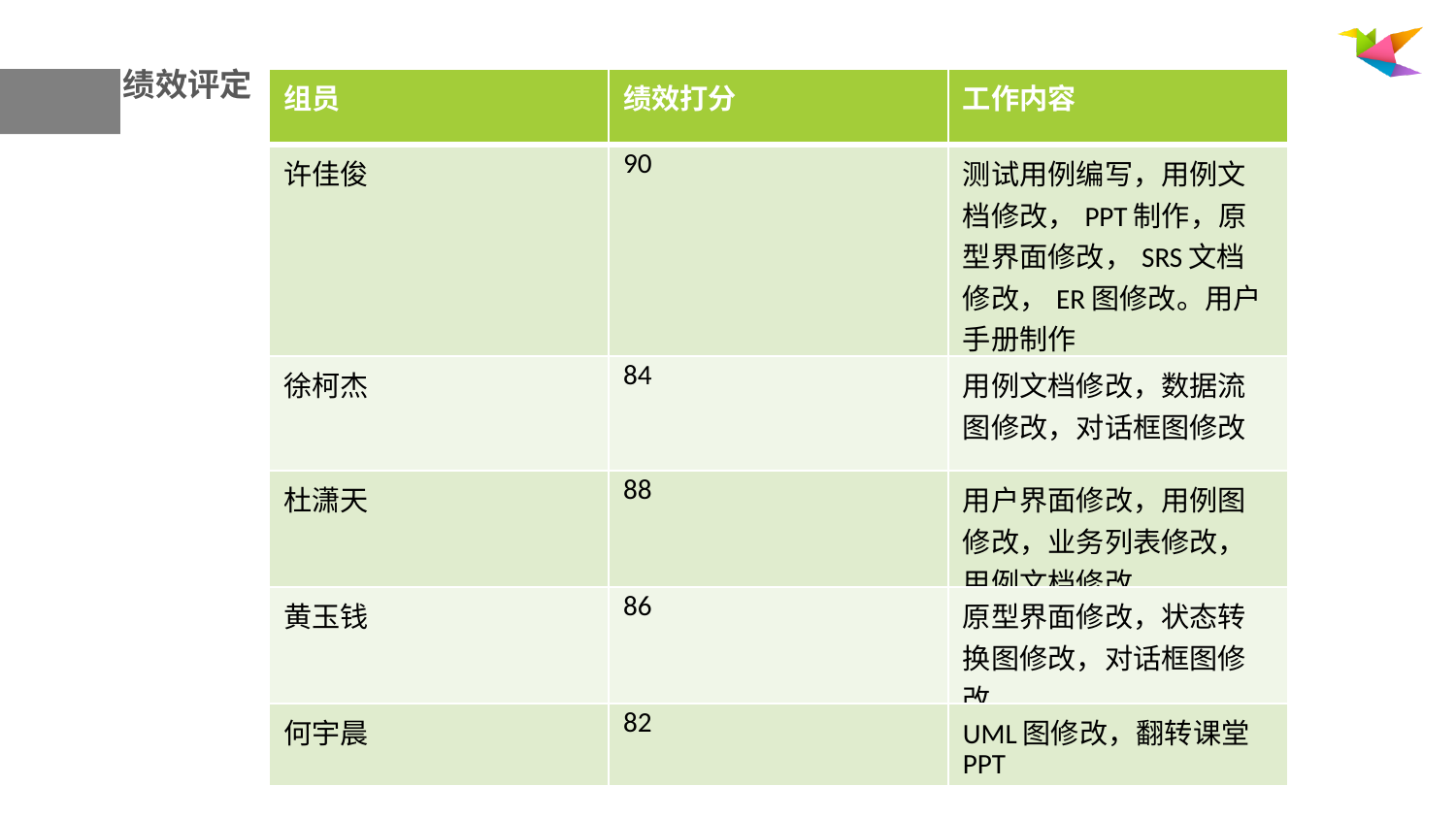

绩效评定
| 组员 | 绩效打分 | 工作内容 |
| --- | --- | --- |
| 许佳俊 | 90 | 测试用例编写，用例文档修改，PPT制作，原型界面修改，SRS文档修改，ER图修改。用户手册制作 |
| 徐柯杰 | 84 | 用例文档修改，数据流图修改，对话框图修改 |
| 杜潇天 | 88 | 用户界面修改，用例图修改，业务列表修改，用例文档修改 |
| 黄玉钱 | 86 | 原型界面修改，状态转换图修改，对话框图修改 |
| 何宇晨 | 82 | UML图修改，翻转课堂PPT |